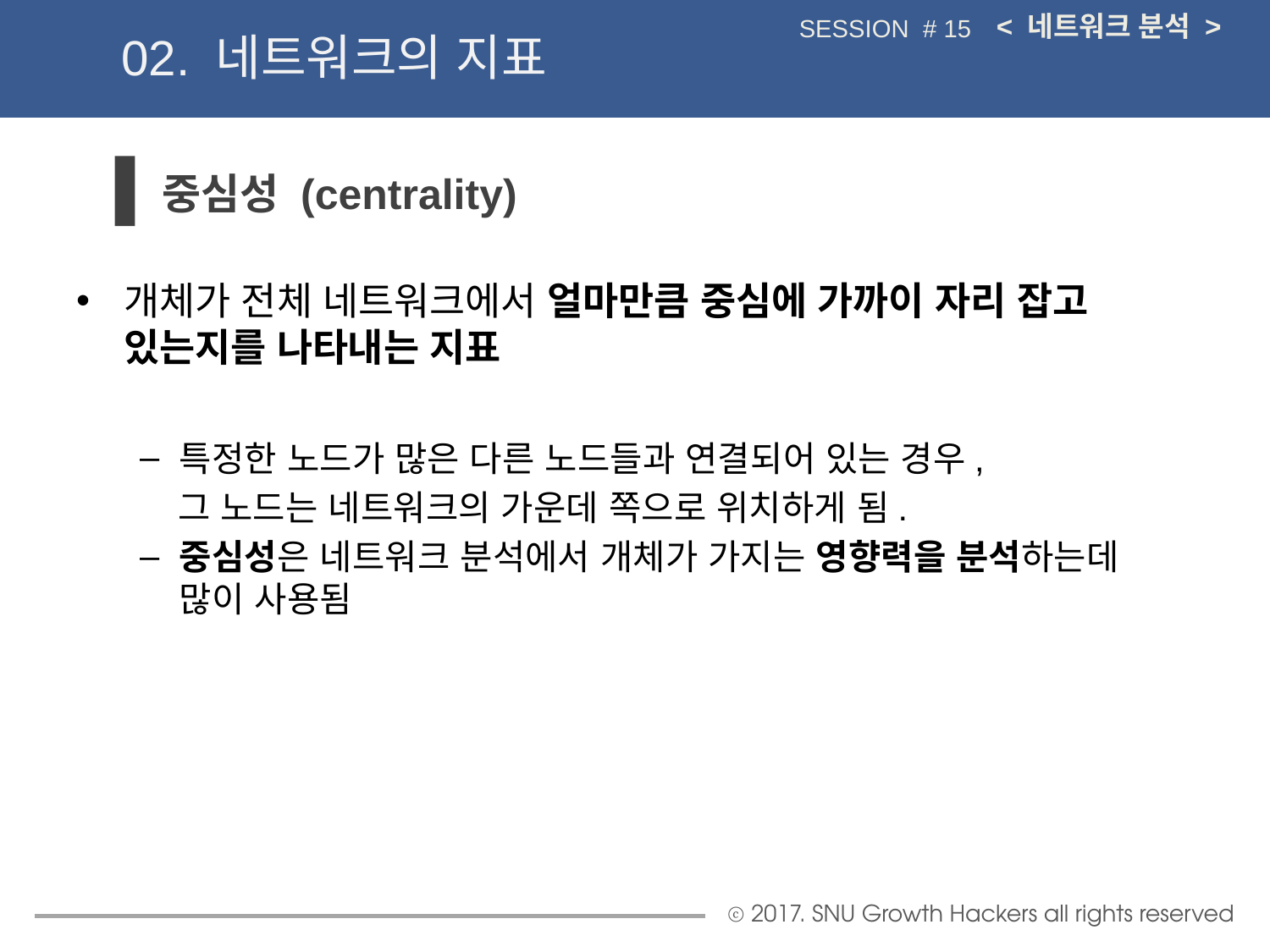

< 네트워크 분석 >
SESSION  # 15
02. 네트워크의 지표

중심성 (centrality)
개체가 전체 네트워크에서 얼마만큼 중심에 가까이 자리 잡고 있는지를 나타내는 지표

특정한 노드가 많은 다른 노드들과 연결되어 있는 경우,
   그 노드는 네트워크의 가운데 쪽으로 위치하게 됨.
중심성은 네트워크 분석에서 개체가 가지는 영향력을 분석하는데 많이 사용됨

ⓒ 2017. SNU Growth Hackers all rights reserved